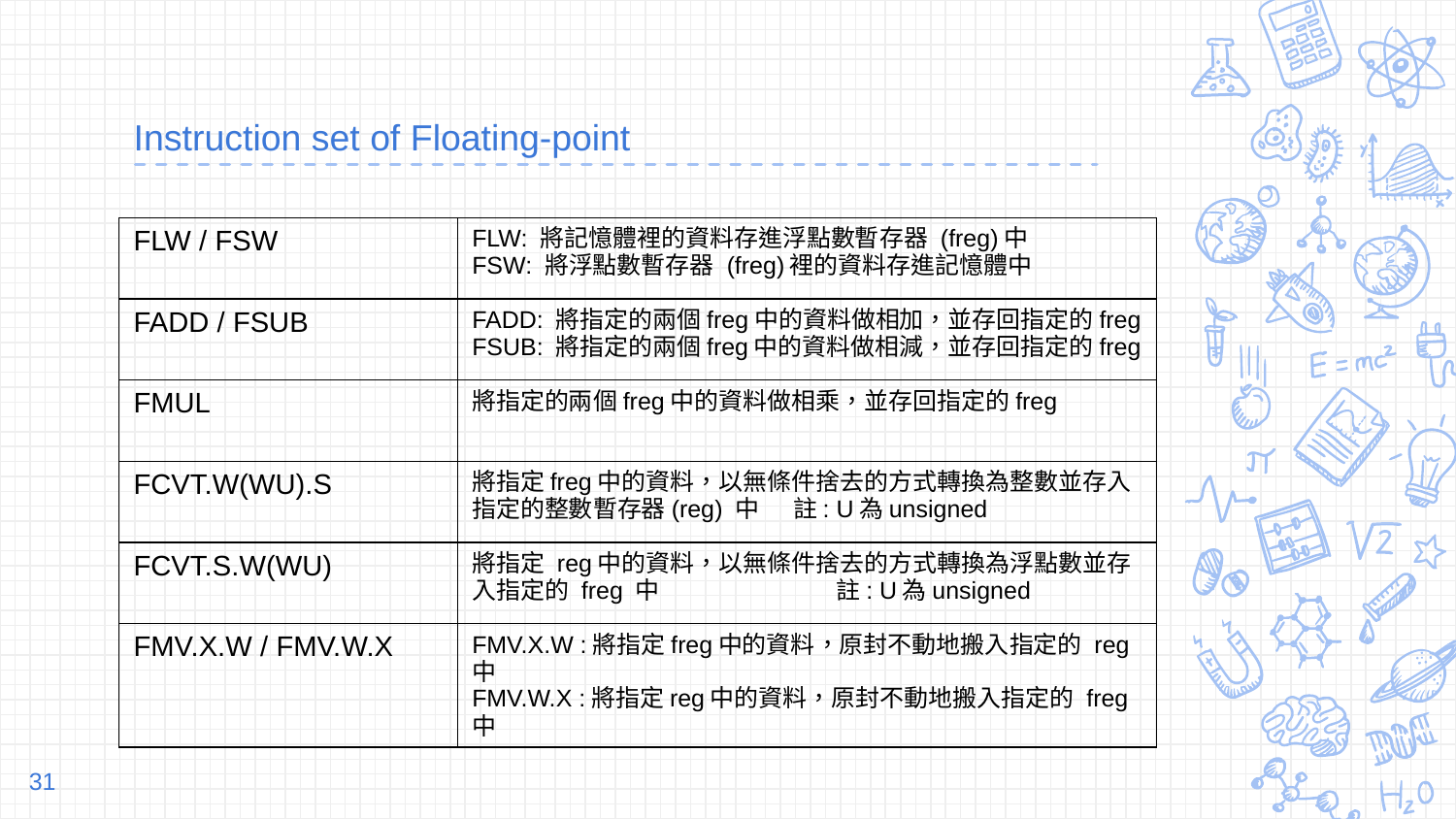

# Instruction set of Floating-point

| FLW / FSW | FLW: 將記憶體裡的資料存進浮點數暫存器 (freg)中 FSW: 將浮點數暫存器 (freg)裡的資料存進記憶體中 |
| --- | --- |
| FADD / FSUB | FADD: 將指定的兩個freg中的資料做相加，並存回指定的freg FSUB: 將指定的兩個freg中的資料做相減，並存回指定的freg |
| FMUL | 將指定的兩個freg中的資料做相乘，並存回指定的freg |
| FCVT.W(WU).S | 將指定freg中的資料，以無條件捨去的方式轉換為整數並存入指定的整數暫存器(reg) 中 註: U為unsigned |
| FCVT.S.W(WU) | 將指定 reg中的資料，以無條件捨去的方式轉換為浮點數並存入指定的 freg 中 註: U為unsigned |
| FMV.X.W / FMV.W.X | FMV.X.W :將指定freg中的資料，原封不動地搬入指定的 reg 中 FMV.W.X :將指定reg中的資料，原封不動地搬入指定的 freg 中 |

31